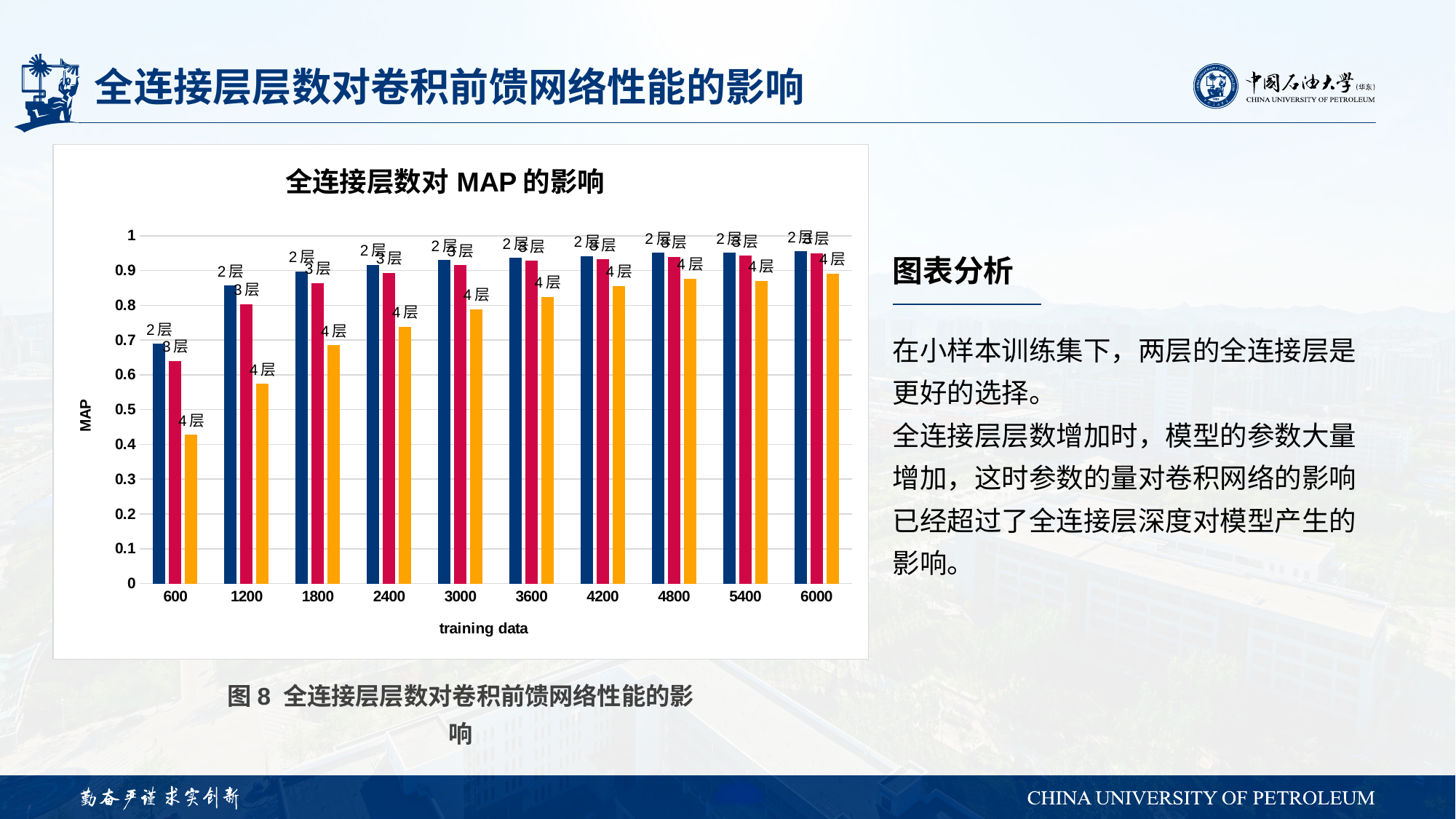

# 全连接层层数对卷积前馈网络性能的影响

### Chart: 全连接层数对MAP的影响

| Category | 2层 | 3层 | 4层 |
|---|---|---|---|
| 600 | 0.688785034293012 | 0.639766858709331 | 0.42792319695797 |
| 1200 | 0.856482846511648 | 0.803677820547886 | 0.573835454860731 |
| 1800 | 0.897147036092189 | 0.863647310497634 | 0.684873542025478 |
| 2400 | 0.915744573617492 | 0.892682617142768 | 0.737723911720919 |
| 3000 | 0.92980384997457 | 0.915189265848676 | 0.788089421625684 |
| 3600 | 0.936359186303732 | 0.927902528252402 | 0.824091434871718 |
| 4200 | 0.940527709767907 | 0.93184930607466 | 0.855037210823461 |
| 4800 | 0.950562630919606 | 0.938854348135184 | 0.876957655853558 |
| 5400 | 0.951335745511479 | 0.942232666310633 | 0.870513212091763 |
| 6000 | 0.954663345873452 | 0.949853489028916 | 0.890917375337065 |
图表分析
在小样本训练集下，两层的全连接层是更好的选择。
全连接层层数增加时，模型的参数大量增加，这时参数的量对卷积网络的影响已经超过了全连接层深度对模型产生的影响。
图8 全连接层层数对卷积前馈网络性能的影响